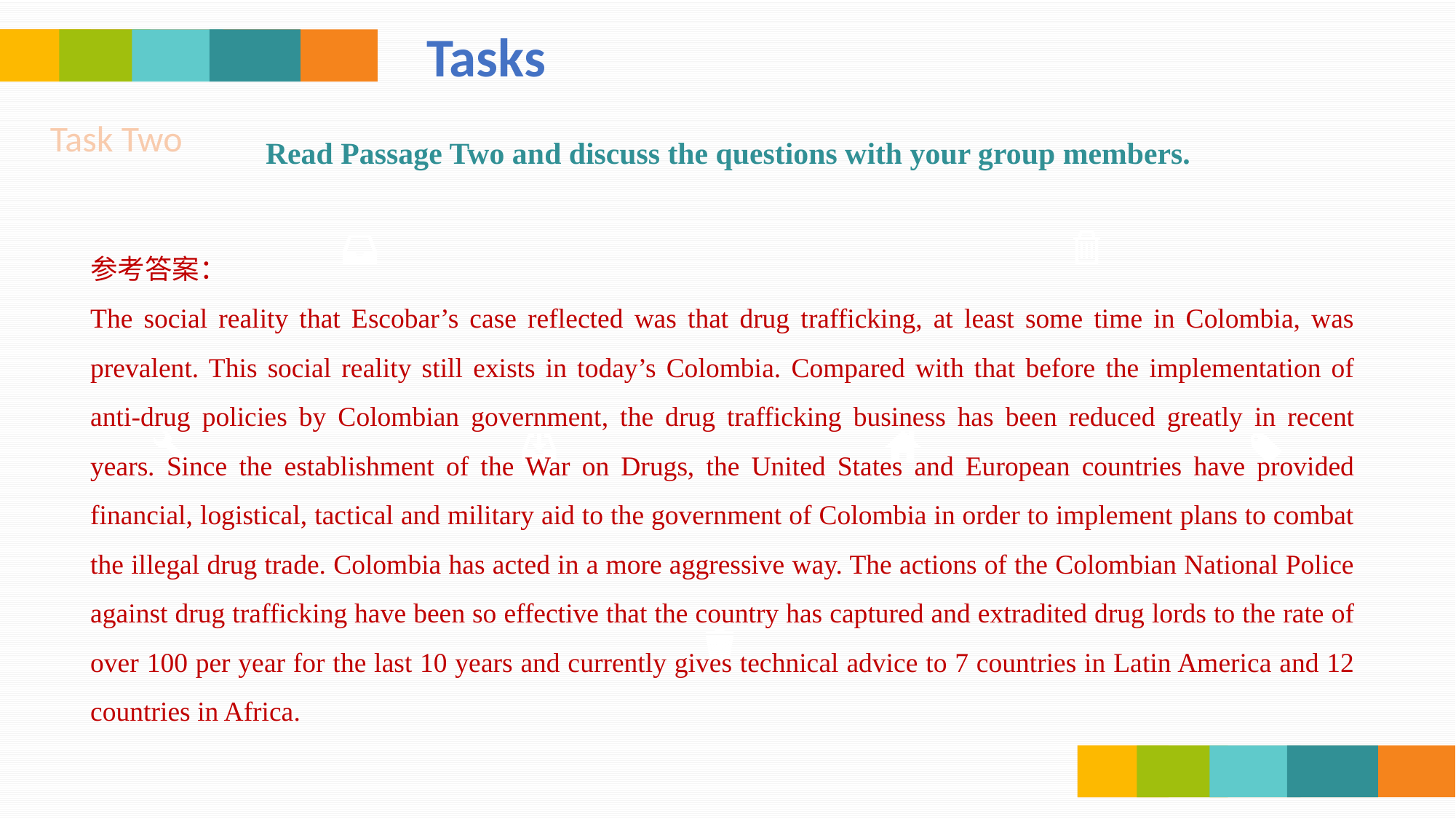

Tasks

Task Two
Read Passage Two and discuss the questions with your group members.
参考答案：
The social reality that Escobar’s case reflected was that drug trafficking, at least some time in Colombia, was prevalent. This social reality still exists in today’s Colombia. Compared with that before the implementation of anti-drug policies by Colombian government, the drug trafficking business has been reduced greatly in recent years. Since the establishment of the War on Drugs, the United States and European countries have provided financial, logistical, tactical and military aid to the government of Colombia in order to implement plans to combat the illegal drug trade. Colombia has acted in a more aggressive way. The actions of the Colombian National Police against drug trafficking have been so effective that the country has captured and extradited drug lords to the rate of over 100 per year for the last 10 years and currently gives technical advice to 7 countries in Latin America and 12 countries in Africa.